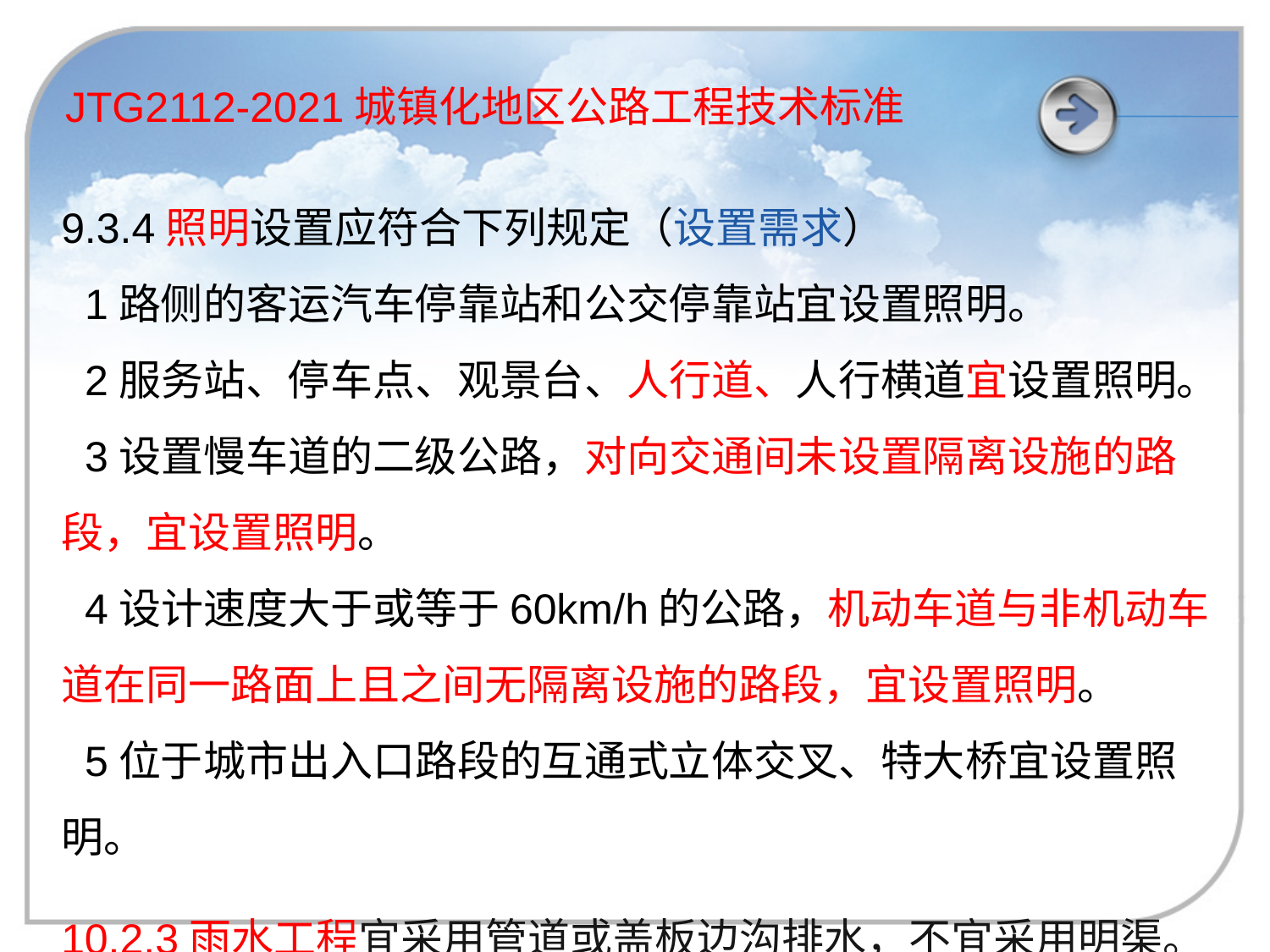

JTG2112-2021城镇化地区公路工程技术标准
9.3.4照明设置应符合下列规定（设置需求）
  1路侧的客运汽车停靠站和公交停靠站宜设置照明。
  2服务站、停车点、观景台、人行道、人行横道宜设置照明。
  3设置慢车道的二级公路，对向交通间未设置隔离设施的路段，宜设置照明。
  4设计速度大于或等于60km/h的公路，机动车道与非机动车道在同一路面上且之间无隔离设施的路段，宜设置照明。
  5位于城市出入口路段的互通式立体交叉、特大桥宜设置照明。

10.2.3雨水工程宜采用管道或盖板边沟排水，不宜采用明渠。